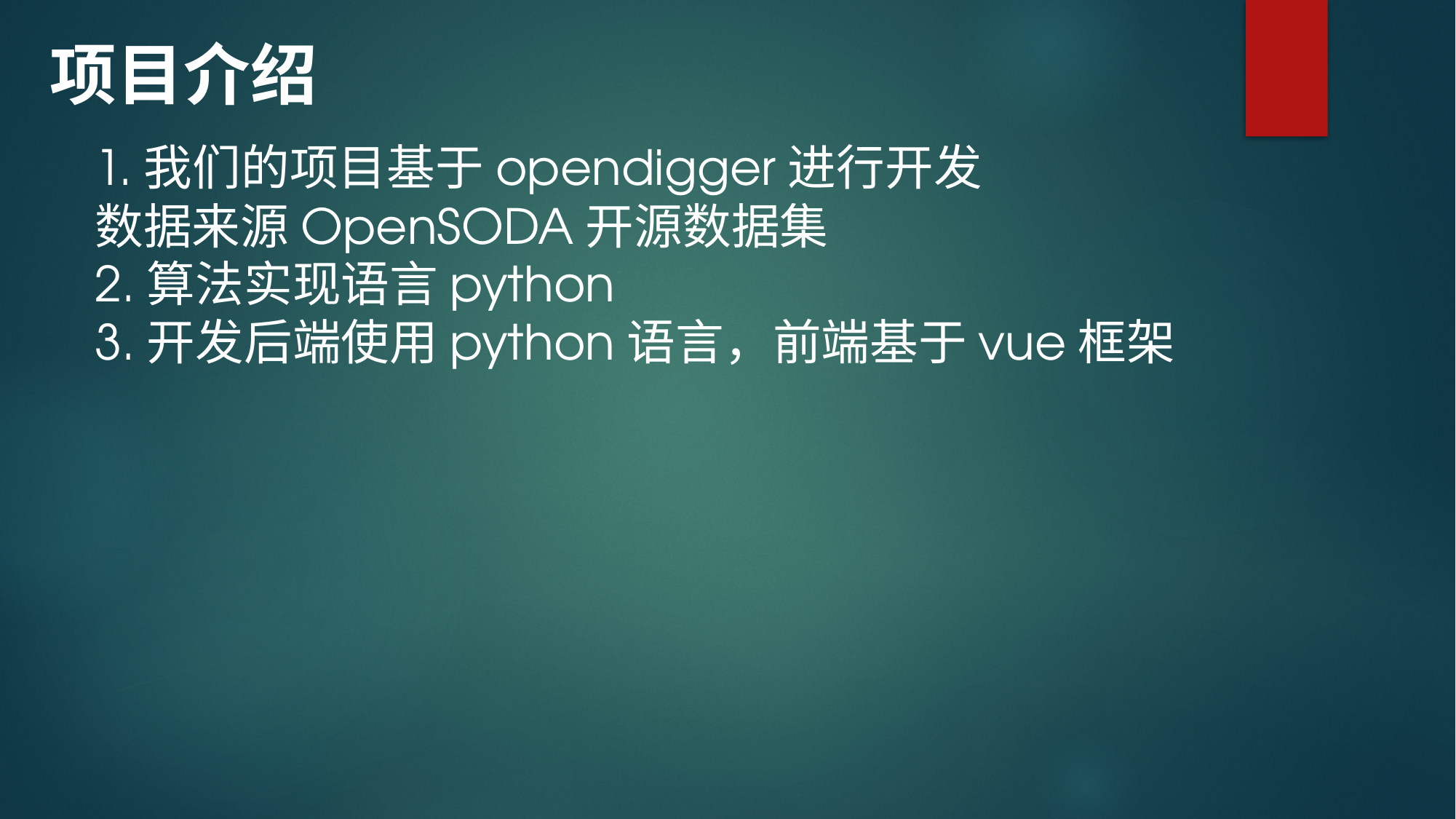

3
项目介绍
1.我们的项目基于opendigger进行开发
数据来源OpenSODA开源数据集
2.算法实现语言python
3.开发后端使用python语言，前端基于vue框架